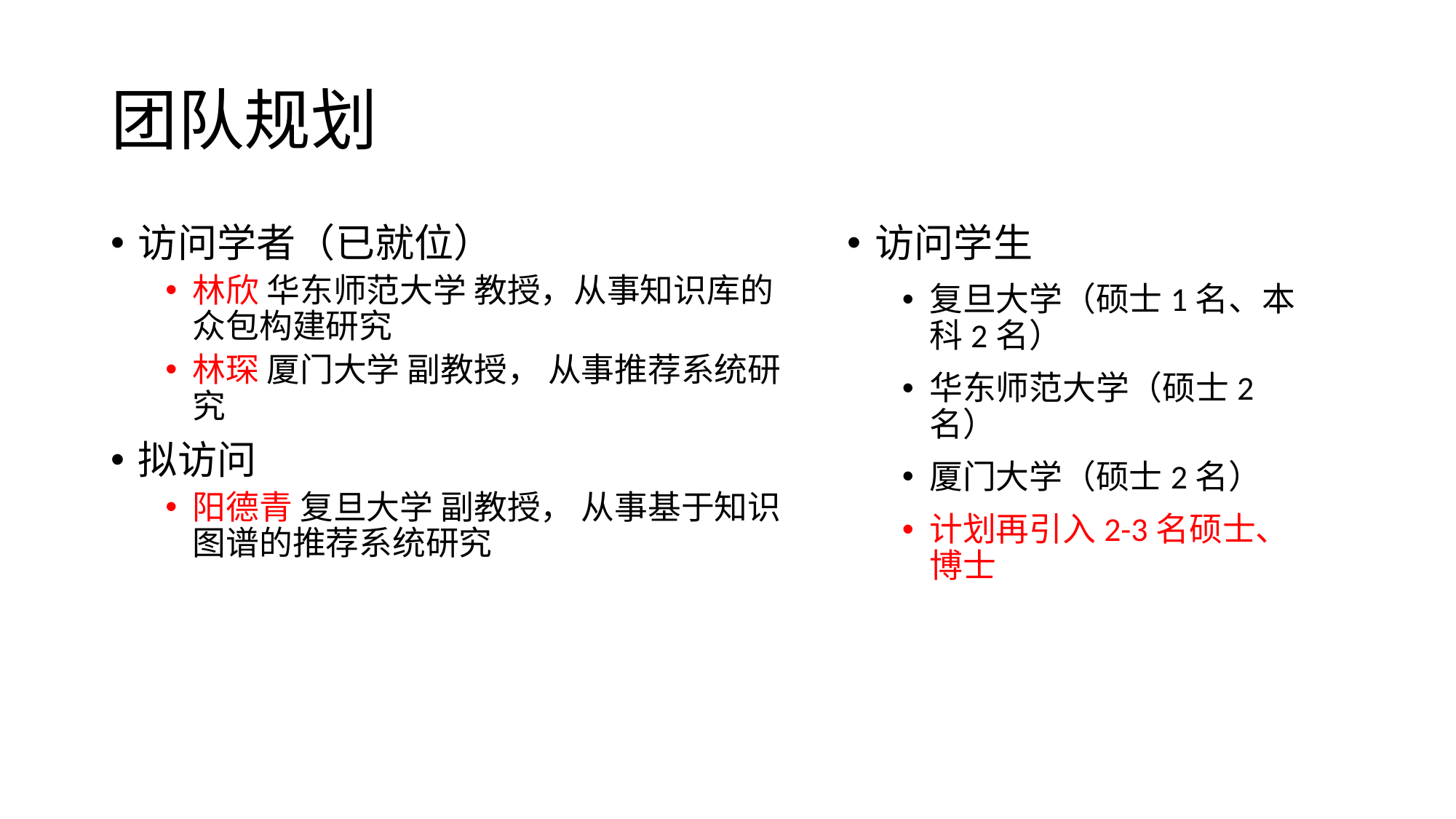

# 团队规划
访问学者（已就位）
林欣 华东师范大学 教授，从事知识库的众包构建研究
林琛 厦门大学 副教授， 从事推荐系统研究
拟访问
阳德青 复旦大学 副教授， 从事基于知识图谱的推荐系统研究

访问学生
复旦大学（硕士1名、本科2名）
华东师范大学（硕士2名）
厦门大学（硕士2名）
计划再引入2-3名硕士、博士